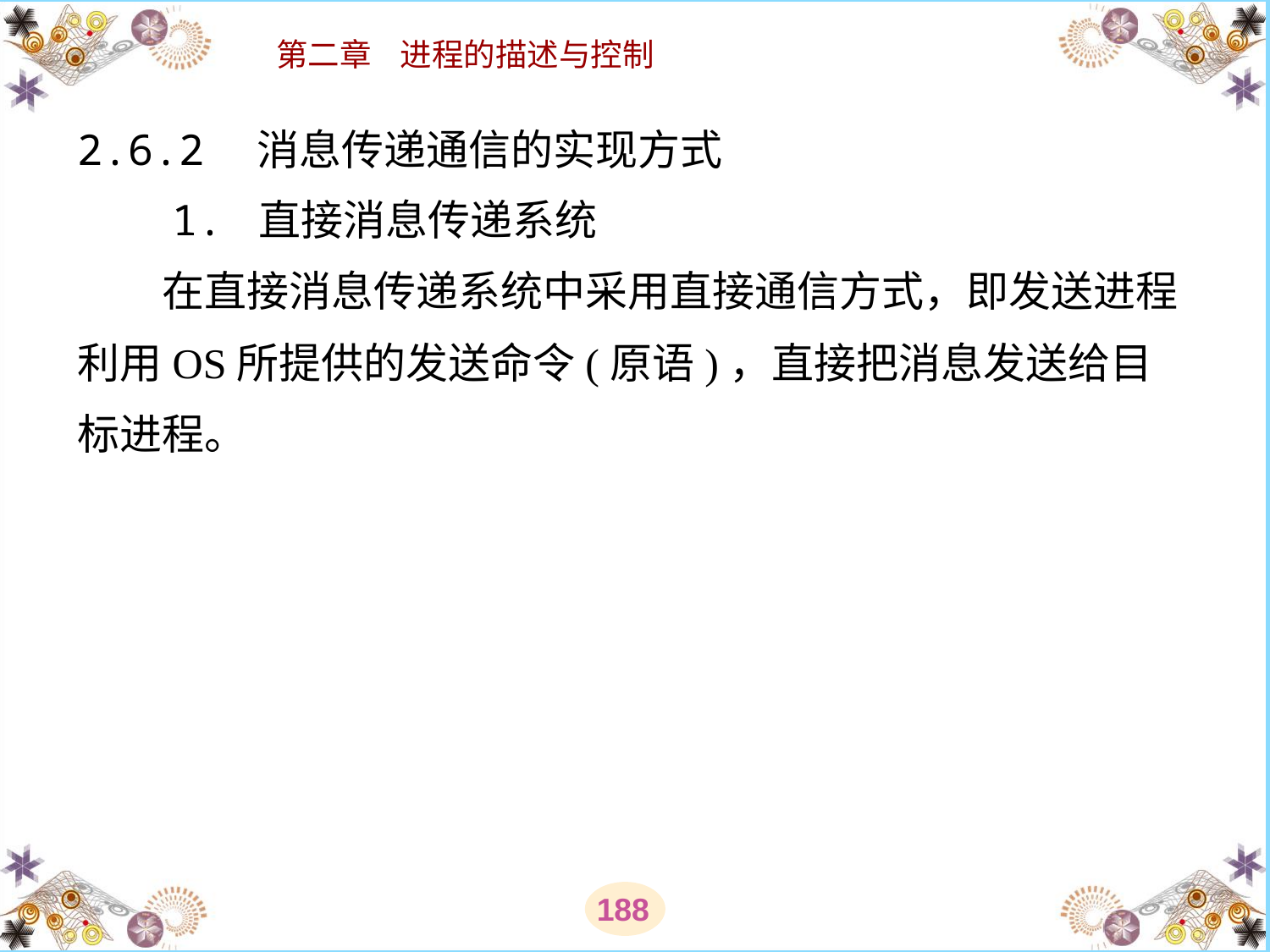

# 2.6.2　消息传递通信的实现方式 　　1. 直接消息传递系统 　　在直接消息传递系统中采用直接通信方式，即发送进程利用OS所提供的发送命令(原语)，直接把消息发送给目标进程。